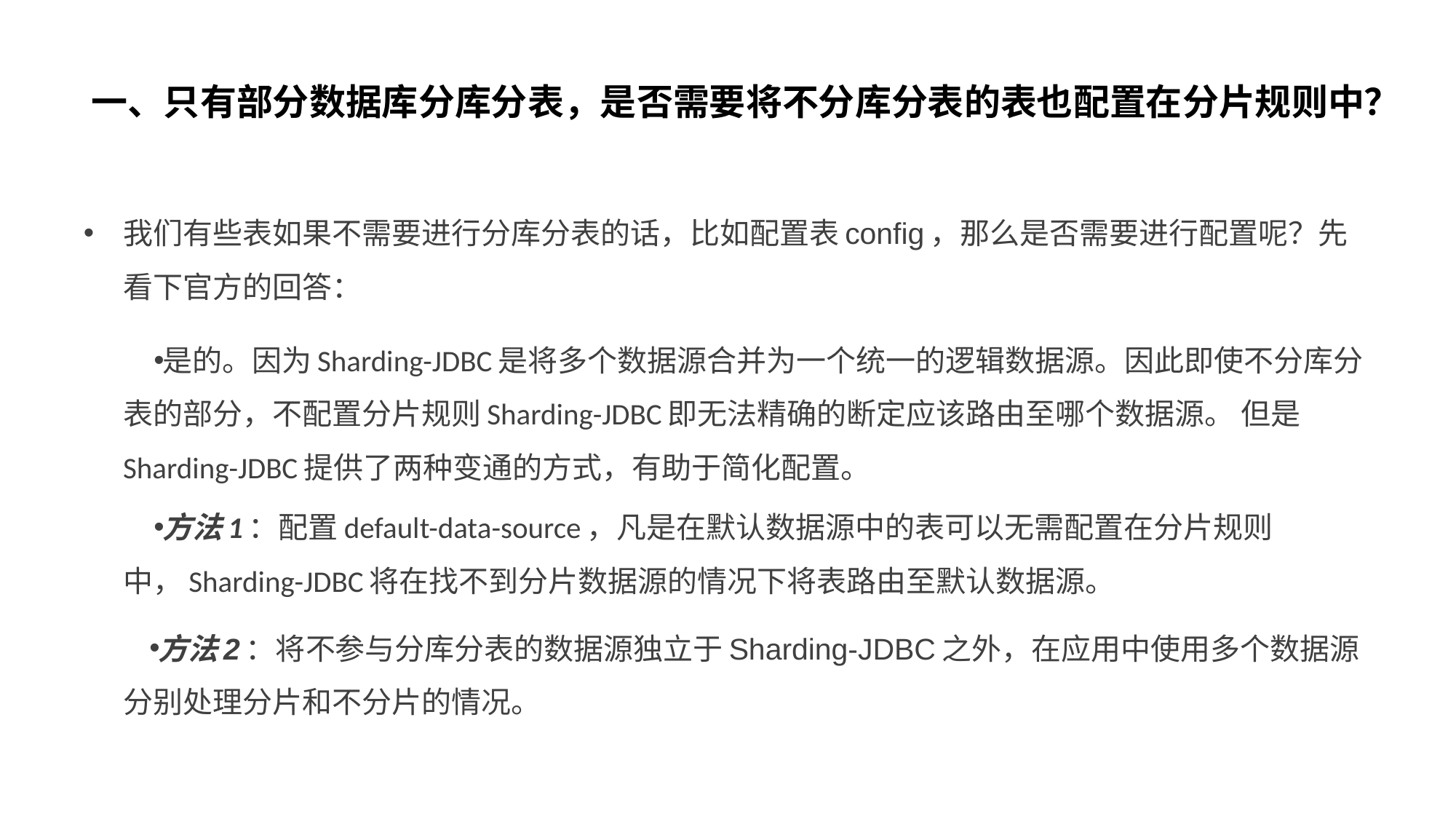

# 一、只有部分数据库分库分表，是否需要将不分库分表的表也配置在分片规则中？
我们有些表如果不需要进行分库分表的话，比如配置表config，那么是否需要进行配置呢？先看下官方的回答：
是的。因为Sharding-JDBC是将多个数据源合并为一个统一的逻辑数据源。因此即使不分库分表的部分，不配置分片规则Sharding-JDBC即无法精确的断定应该路由至哪个数据源。 但是Sharding-JDBC提供了两种变通的方式，有助于简化配置。
方法1：配置default-data-source，凡是在默认数据源中的表可以无需配置在分片规则中，Sharding-JDBC将在找不到分片数据源的情况下将表路由至默认数据源。
方法2：将不参与分库分表的数据源独立于Sharding-JDBC之外，在应用中使用多个数据源分别处理分片和不分片的情况。